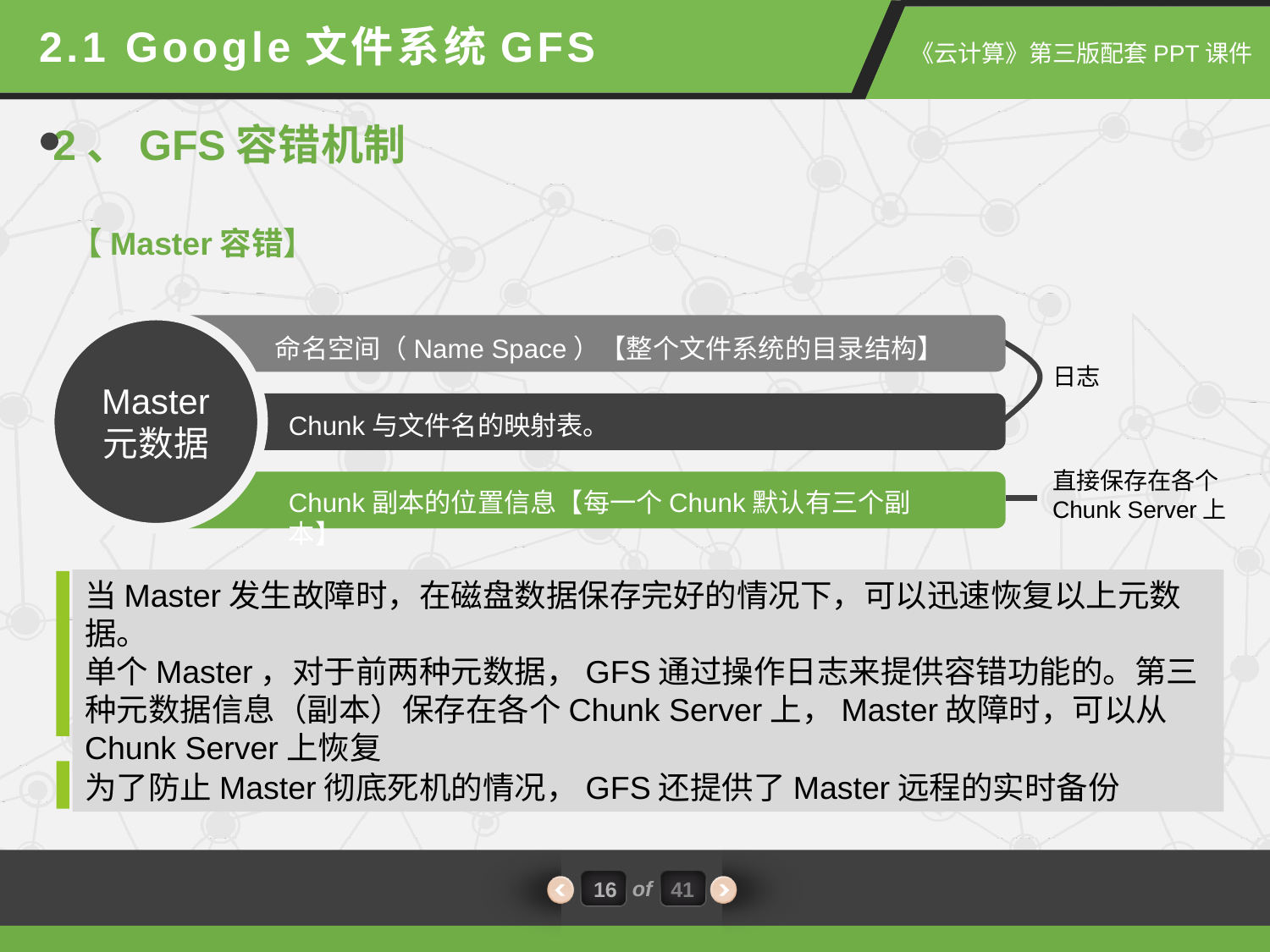

2.1 Google文件系统GFS
2、GFS容错机制

【Master容错】
Master
元数据

命名空间（Name Space）【整个文件系统的目录结构】

日志

Chunk与文件名的映射表。
直接保存在各个Chunk Server上

Chunk副本的位置信息【每一个Chunk默认有三个副本】
当Master发生故障时，在磁盘数据保存完好的情况下，可以迅速恢复以上元数据。
单个Master，对于前两种元数据，GFS通过操作日志来提供容错功能的。第三种元数据信息（副本）保存在各个Chunk Server上，Master故障时，可以从Chunk Server上恢复

为了防止Master彻底死机的情况，GFS还提供了Master远程的实时备份
16